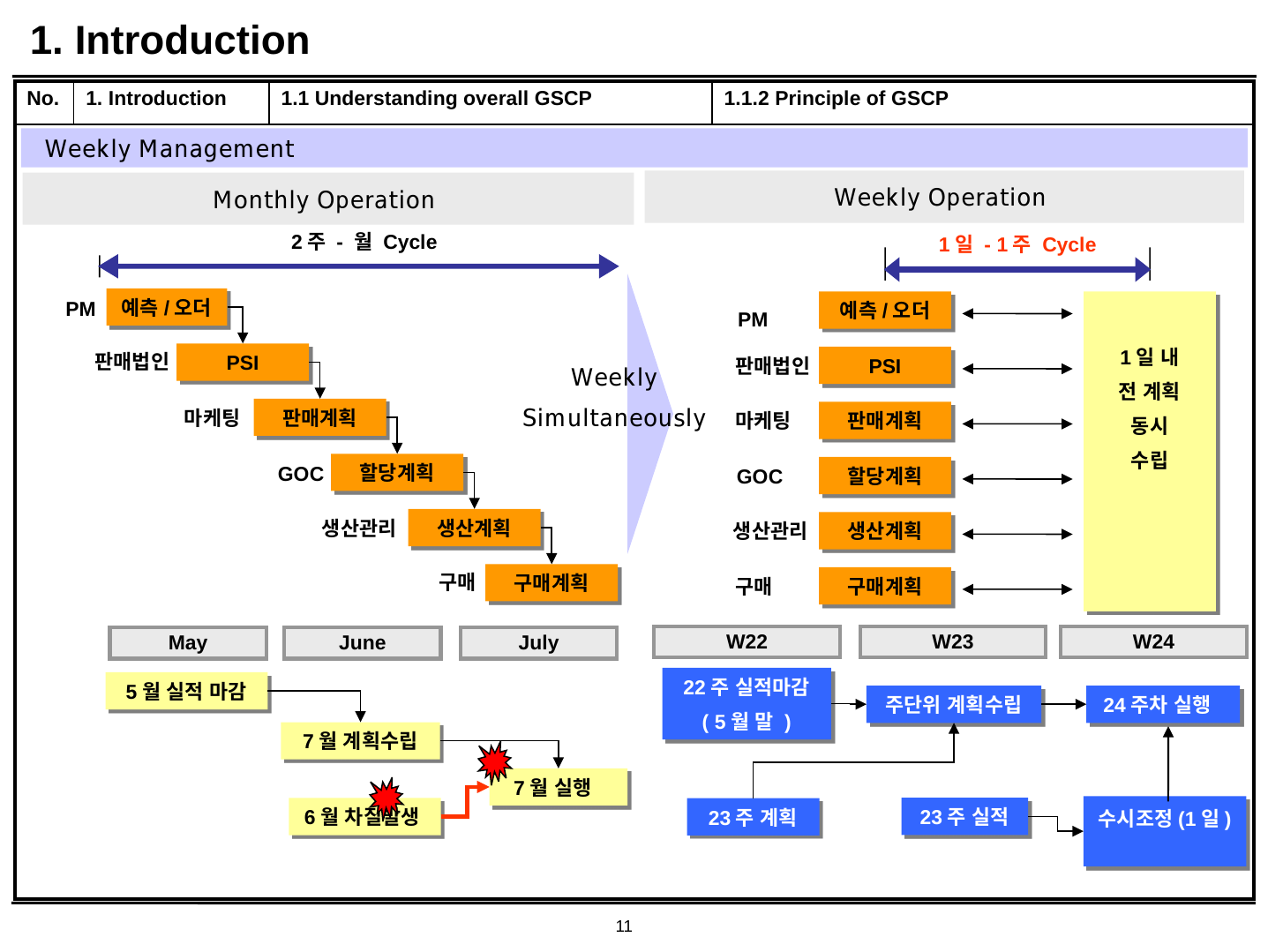

# 1. Introduction
| No. | 1. Introduction | 1.1 Understanding overall GSCP | 1.1.2 Principle of GSCP |
| --- | --- | --- | --- |
|  |  |  |  |
Weekly Management
Weekly Operation
Monthly Operation
2주 - 월 Cycle
1일 - 1주 Cycle

예측/오더
PM
예측/오더

1일 내
전 계획
동시
수립
PM

판매법인
PSI
판매법인
PSI
Weekly
Simultaneously

마케팅
판매계획
마케팅
판매계획

할당계획
GOC
GOC
할당계획

생산관리
생산계획
생산관리
생산계획

구매
구매계획
구매
구매계획

W22
W23
W24
May
June
July
22주 실적마감
( 5월 말 )
5월 실적 마감
주단위 계획수립
24주차 실행
7월 계획수립

7월 실행

수시조정(1일)
23주 실적
6월 차질발생
23주 계획
11